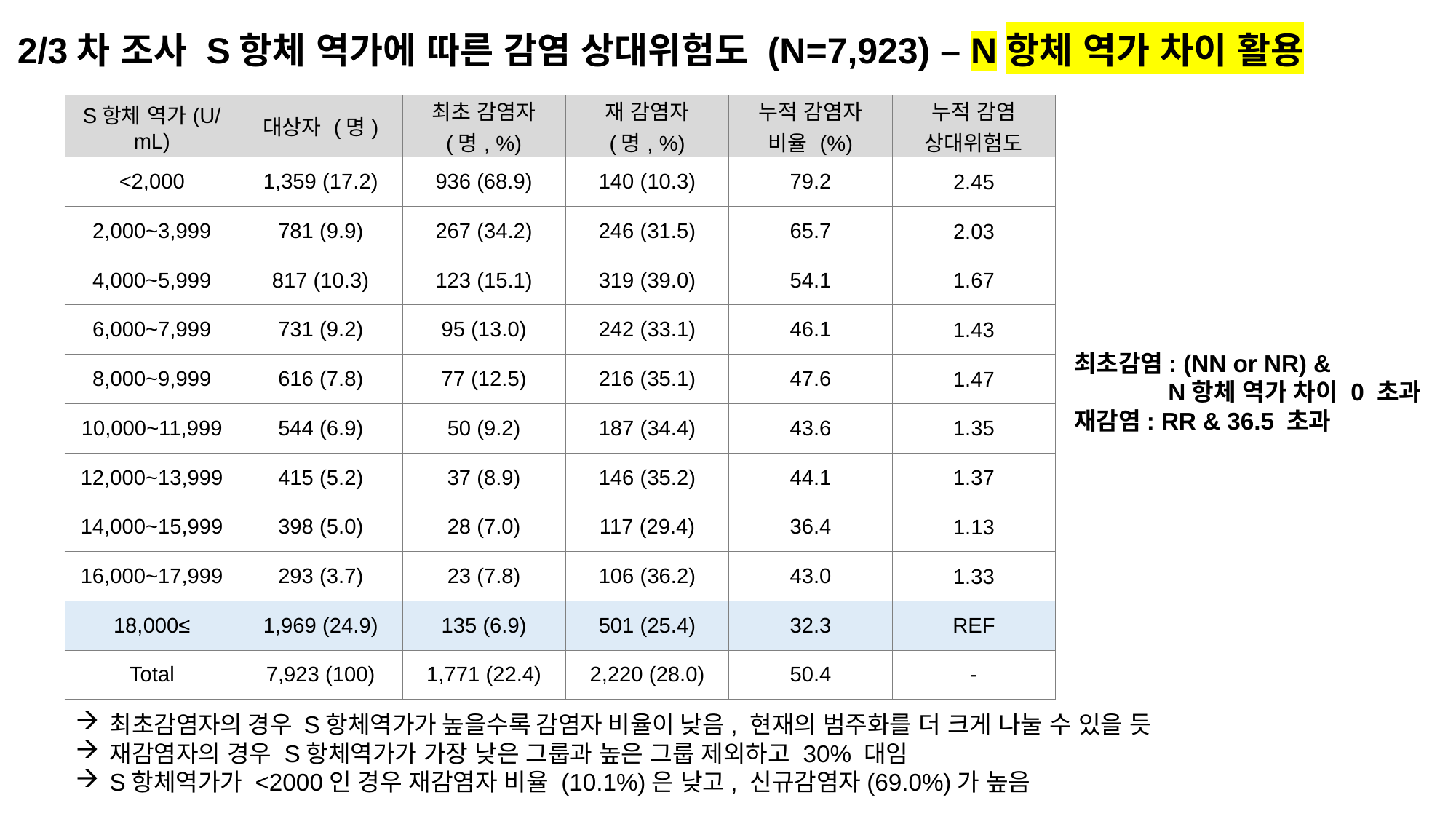

2/3차 조사 S항체 역가에 따른 감염 상대위험도 (N=7,923) – N항체 역가 차이 활용
| S항체 역가(U/mL) | 대상자 (명) | 최초 감염자 (명, %) | 재 감염자 (명, %) | 누적 감염자 비율 (%) | 누적 감염 상대위험도 |
| --- | --- | --- | --- | --- | --- |
| <2,000 | 1,359 (17.2) | 936 (68.9) | 140 (10.3) | 79.2 | 2.45 |
| 2,000~3,999 | 781 (9.9) | 267 (34.2) | 246 (31.5) | 65.7 | 2.03 |
| 4,000~5,999 | 817 (10.3) | 123 (15.1) | 319 (39.0) | 54.1 | 1.67 |
| 6,000~7,999 | 731 (9.2) | 95 (13.0) | 242 (33.1) | 46.1 | 1.43 |
| 8,000~9,999 | 616 (7.8) | 77 (12.5) | 216 (35.1) | 47.6 | 1.47 |
| 10,000~11,999 | 544 (6.9) | 50 (9.2) | 187 (34.4) | 43.6 | 1.35 |
| 12,000~13,999 | 415 (5.2) | 37 (8.9) | 146 (35.2) | 44.1 | 1.37 |
| 14,000~15,999 | 398 (5.0) | 28 (7.0) | 117 (29.4) | 36.4 | 1.13 |
| 16,000~17,999 | 293 (3.7) | 23 (7.8) | 106 (36.2) | 43.0 | 1.33 |
| 18,000≤ | 1,969 (24.9) | 135 (6.9) | 501 (25.4) | 32.3 | REF |
| Total | 7,923 (100) | 1,771 (22.4) | 2,220 (28.0) | 50.4 | - |
최초감염: (NN or NR) &
              N항체 역가 차이 0 초과
재감염: RR & 36.5 초과
최초감염자의 경우 S항체역가가 높을수록 감염자 비율이 낮음, 현재의 범주화를 더 크게 나눌 수 있을 듯
재감염자의 경우 S항체역가가 가장 낮은 그룹과 높은 그룹 제외하고 30% 대임
S항체역가가 <2000인 경우 재감염자 비율 (10.1%)은 낮고, 신규감염자(69.0%)가 높음